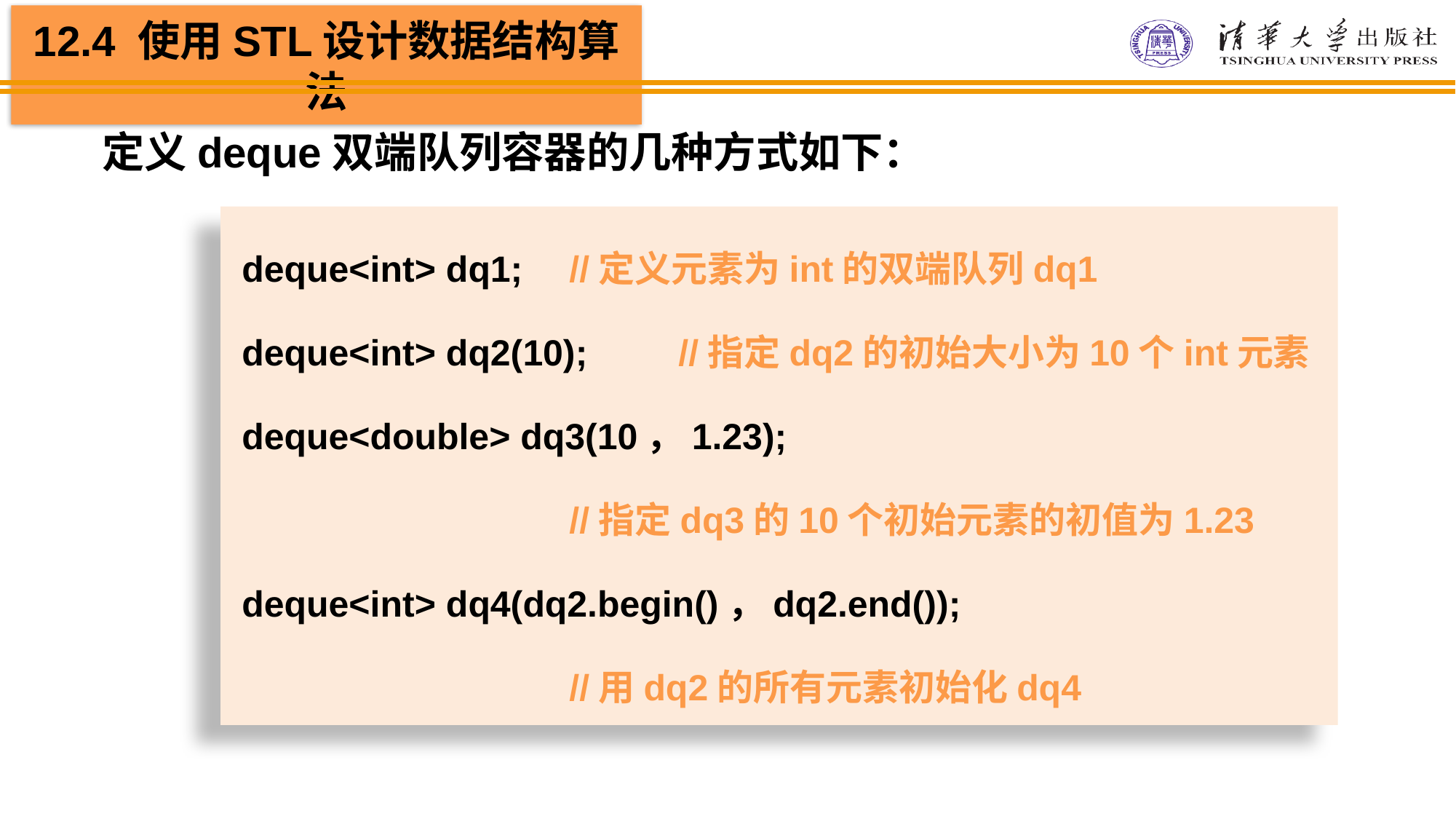

定义deque双端队列容器的几种方式如下：
deque<int> dq1;	//定义元素为int的双端队列dq1
deque<int> dq2(10);	//指定dq2的初始大小为10个int元素
deque<double> dq3(10，1.23);
			//指定dq3的10个初始元素的初值为1.23
deque<int> dq4(dq2.begin()，dq2.end());
			//用dq2的所有元素初始化dq4